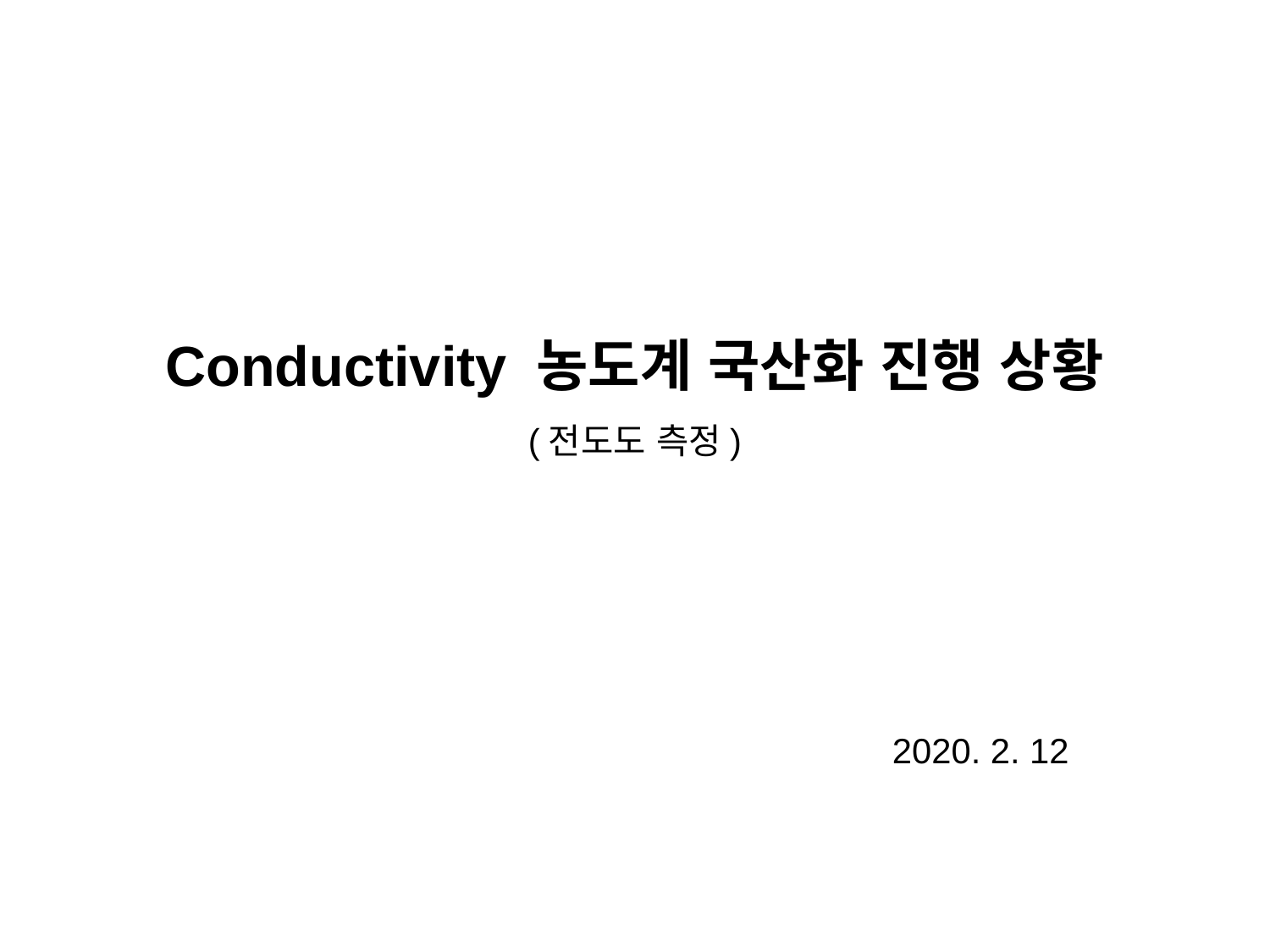

Conductivity 농도계 국산화 진행 상황
(전도도 측정)
2020. 2. 12